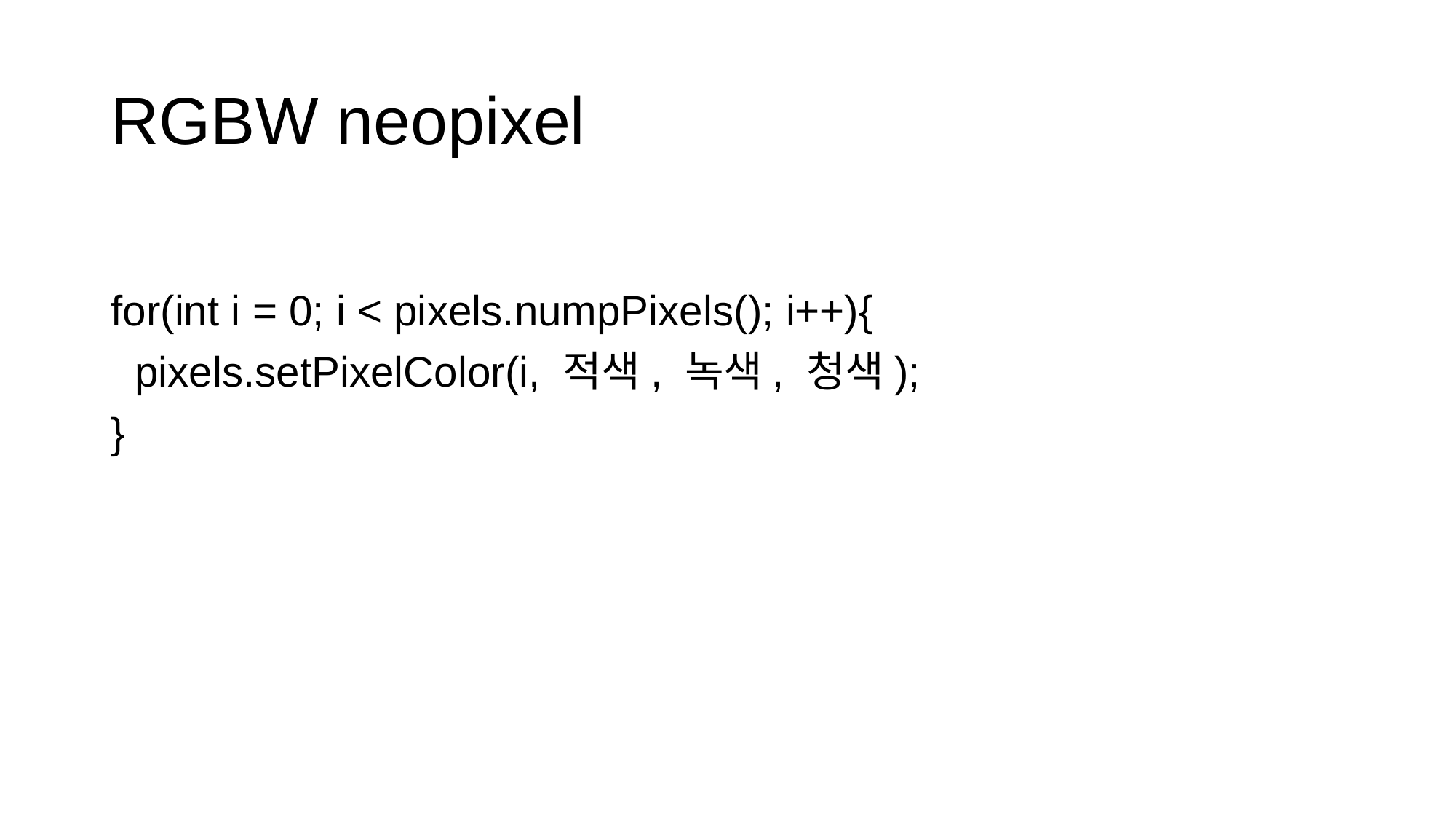

# RGBW neopixel

for(int i = 0; i < pixels.numpPixels(); i++){
  pixels.setPixelColor(i, 적색, 녹색, 청색);
}